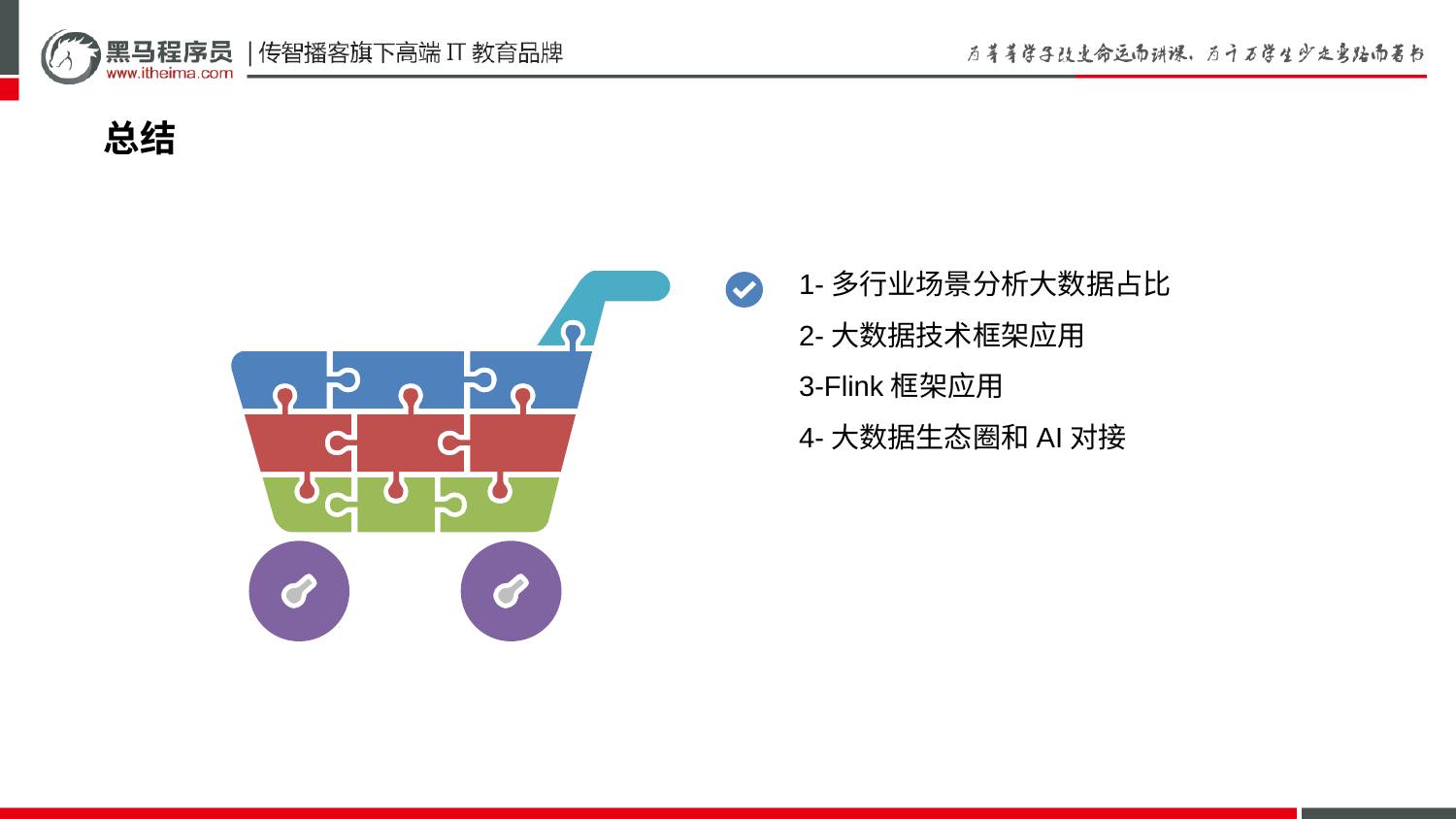

总结
1-多行业场景分析大数据占比
2-大数据技术框架应用
3-Flink框架应用
4-大数据生态圈和AI对接